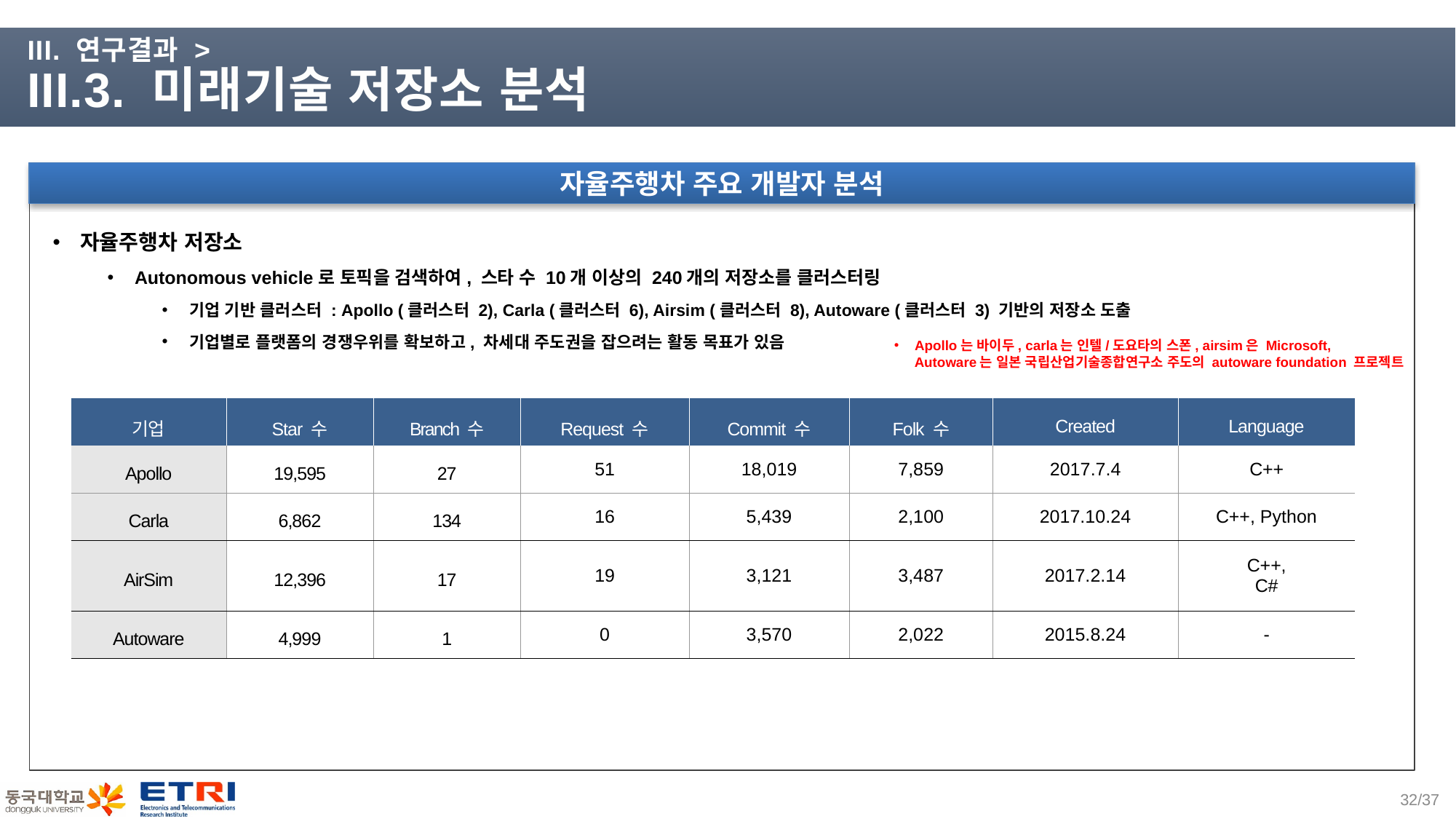

# III. 연구결과 > III.3. 미래기술 저장소 분석
자율주행차 주요 개발자 분석

자율주행차 저장소
Autonomous vehicle로 토픽을 검색하여, 스타 수 10개 이상의 240개의 저장소를 클러스터링
기업 기반 클러스터 : Apollo (클러스터 2), Carla (클러스터 6), Airsim (클러스터 8), Autoware (클러스터 3) 기반의 저장소 도출
기업별로 플랫폼의 경쟁우위를 확보하고, 차세대 주도권을 잡으려는 활동 목표가 있음

Apollo는 바이두, carla는 인텔/도요타의 스폰, airsim은 Microsoft,                    Autoware는 일본 국립산업기술종합연구소 주도의 autoware foundation 프로젝트
| 기업 | Star 수 | Branch 수 | Request 수 | Commit 수 | Folk 수 | Created | Language |
| --- | --- | --- | --- | --- | --- | --- | --- |
| Apollo | 19,595 | 27 | 51 | 18,019 | 7,859 | 2017.7.4 | C++ |
| Carla | 6,862 | 134 | 16 | 5,439 | 2,100 | 2017.10.24 | C++, Python |
| AirSim | 12,396 | 17 | 19 | 3,121 | 3,487 | 2017.2.14 | C++, C# |
| Autoware | 4,999 | 1 | 0 | 3,570 | 2,022 | 2015.8.24 | - |
32/37